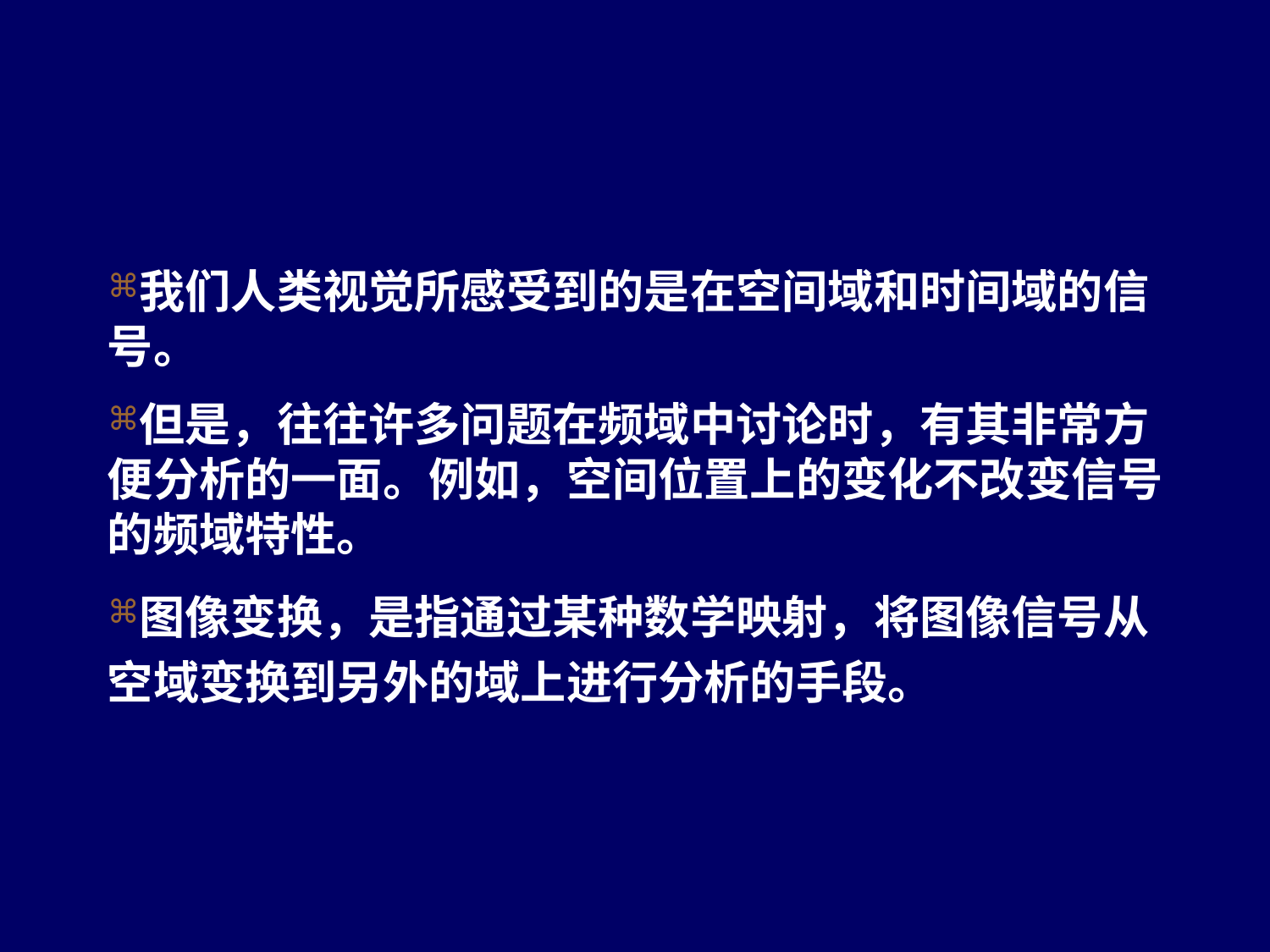

#
我们人类视觉所感受到的是在空间域和时间域的信号。
但是，往往许多问题在频域中讨论时，有其非常方便分析的一面。例如，空间位置上的变化不改变信号的频域特性。
图像变换，是指通过某种数学映射，将图像信号从空域变换到另外的域上进行分析的手段。